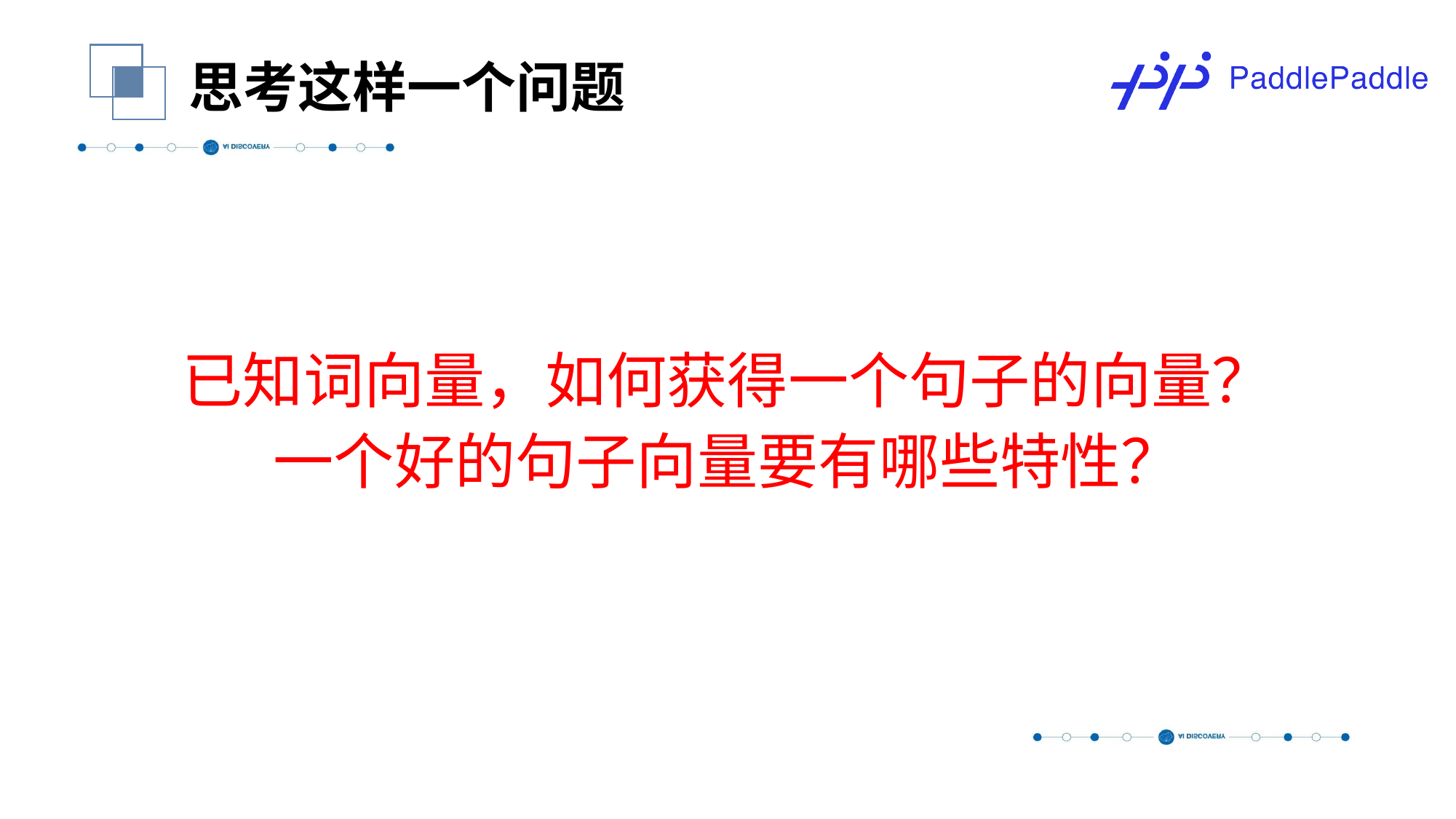

思考这样一个问题

已知词向量，如何获得一个句子的向量？
一个好的句子向量要有哪些特性？